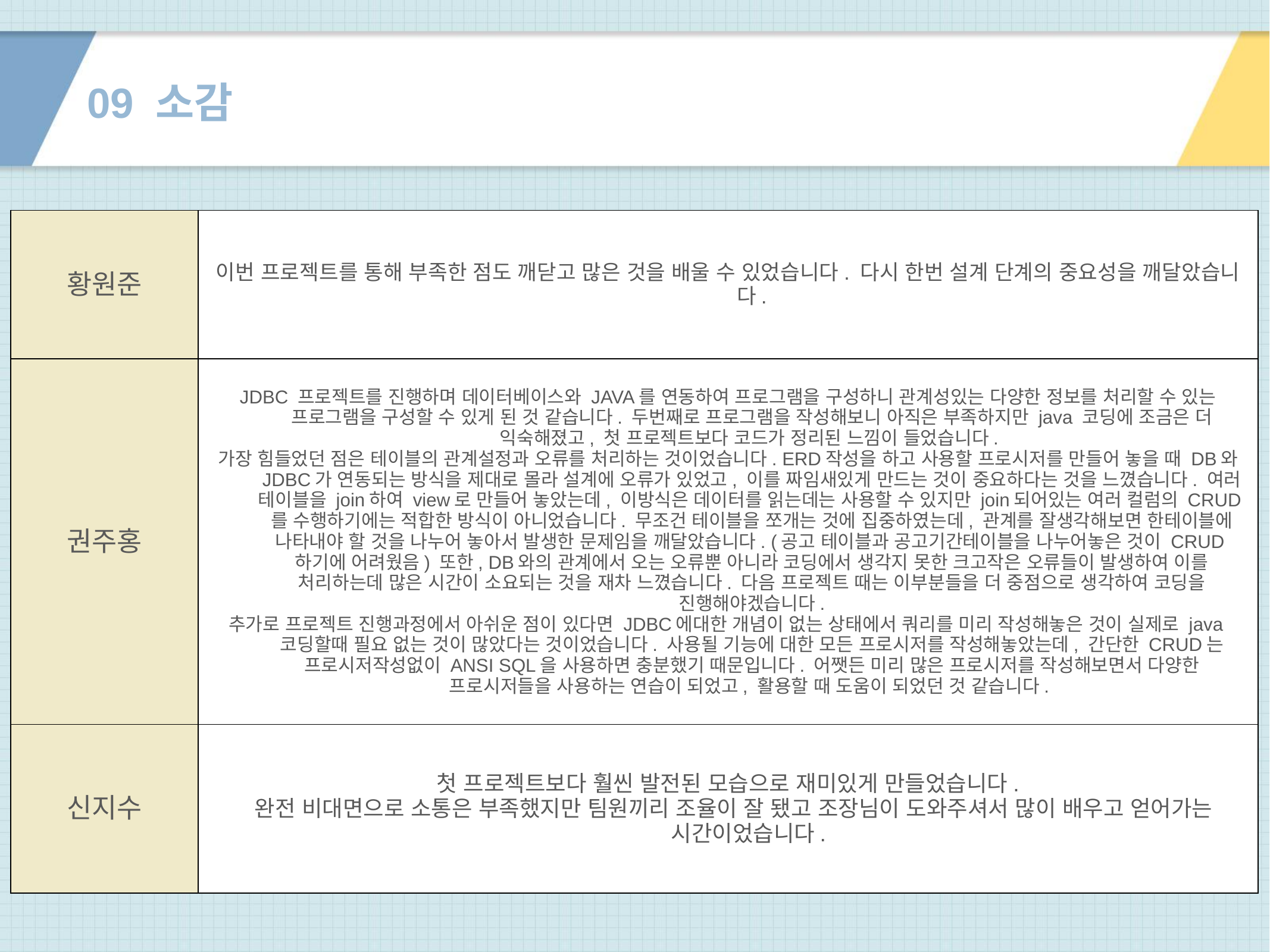

# 09 소감
| 황원준 | 이번 프로젝트를 통해 부족한 점도 깨닫고 많은 것을 배울 수 있었습니다. 다시 한번 설계 단계의 중요성을 깨달았습니다. |
| --- | --- |
| 권주홍 | JDBC 프로젝트를 진행하며 데이터베이스와 JAVA를 연동하여 프로그램을 구성하니 관계성있는 다양한 정보를 처리할 수 있는 프로그램을 구성할 수 있게 된 것 같습니다. 두번째로 프로그램을 작성해보니 아직은 부족하지만 java 코딩에 조금은 더 익숙해졌고, 첫 프로젝트보다 코드가 정리된 느낌이 들었습니다. 가장 힘들었던 점은 테이블의 관계설정과 오류를 처리하는 것이었습니다. ERD작성을 하고 사용할 프로시저를 만들어 놓을 때 DB와 JDBC가 연동되는 방식을 제대로 몰라 설계에 오류가 있었고, 이를 짜임새있게 만드는 것이 중요하다는 것을 느꼈습니다. 여러 테이블을 join하여 view로 만들어 놓았는데, 이방식은 데이터를 읽는데는 사용할 수 있지만 join되어있는 여러 컬럼의 CRUD를 수행하기에는 적합한 방식이 아니었습니다. 무조건 테이블을 쪼개는 것에 집중하였는데, 관계를 잘생각해보면 한테이블에 나타내야 할 것을 나누어 놓아서 발생한 문제임을 깨달았습니다. (공고 테이블과 공고기간테이블을 나누어놓은 것이 CRUD하기에 어려웠음) 또한, DB와의 관계에서 오는 오류뿐 아니라 코딩에서 생각지 못한 크고작은 오류들이 발생하여 이를 처리하는데 많은 시간이 소요되는 것을 재차 느꼈습니다. 다음 프로젝트 때는 이부분들을 더 중점으로 생각하여 코딩을 진행해야겠습니다. 추가로 프로젝트 진행과정에서 아쉬운 점이 있다면 JDBC에대한 개념이 없는 상태에서 쿼리를 미리 작성해놓은 것이 실제로 java코딩할때 필요 없는 것이 많았다는 것이었습니다. 사용될 기능에 대한 모든 프로시저를 작성해놓았는데, 간단한 CRUD는 프로시저작성없이 ANSI SQL을 사용하면 충분했기 때문입니다. 어쨋든 미리 많은 프로시저를 작성해보면서 다양한 프로시저들을 사용하는 연습이 되었고, 활용할 때 도움이 되었던 것 같습니다. |
| 신지수 | 첫 프로젝트보다 훨씬 발전된 모습으로 재미있게 만들었습니다. 완전 비대면으로 소통은 부족했지만 팀원끼리 조율이 잘 됐고 조장님이 도와주셔서 많이 배우고 얻어가는 시간이었습니다. |